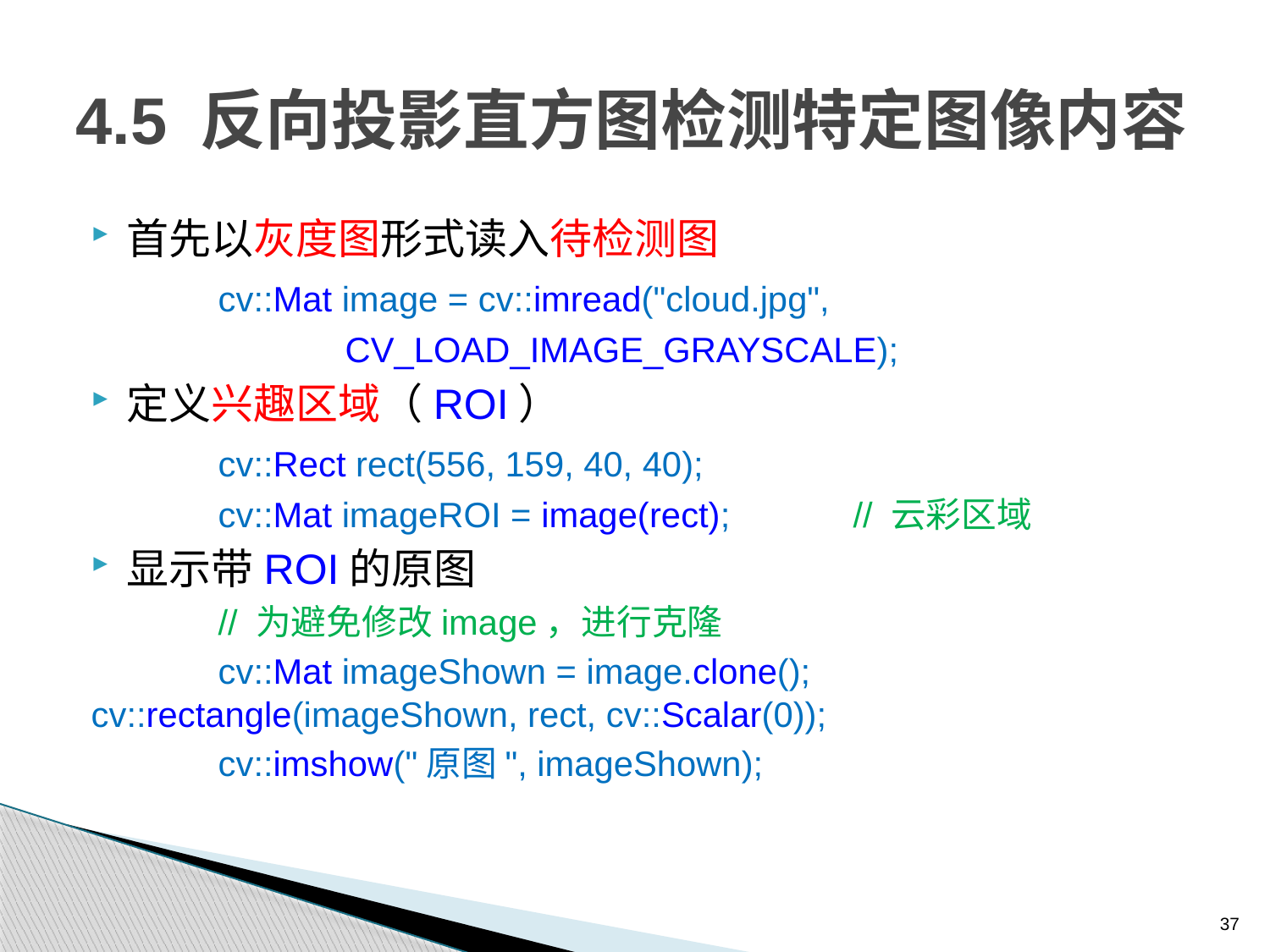

# 4.5 反向投影直方图检测特定图像内容
首先以灰度图形式读入待检测图
	cv::Mat image = cv::imread("cloud.jpg",
		CV_LOAD_IMAGE_GRAYSCALE);
定义兴趣区域（ROI）
	cv::Rect rect(556, 159, 40, 40);
	cv::Mat imageROI = image(rect);	// 云彩区域
显示带ROI的原图
	// 为避免修改image，进行克隆
	cv::Mat imageShown = image.clone(); 	cv::rectangle(imageShown, rect, cv::Scalar(0));
	cv::imshow("原图", imageShown);
37